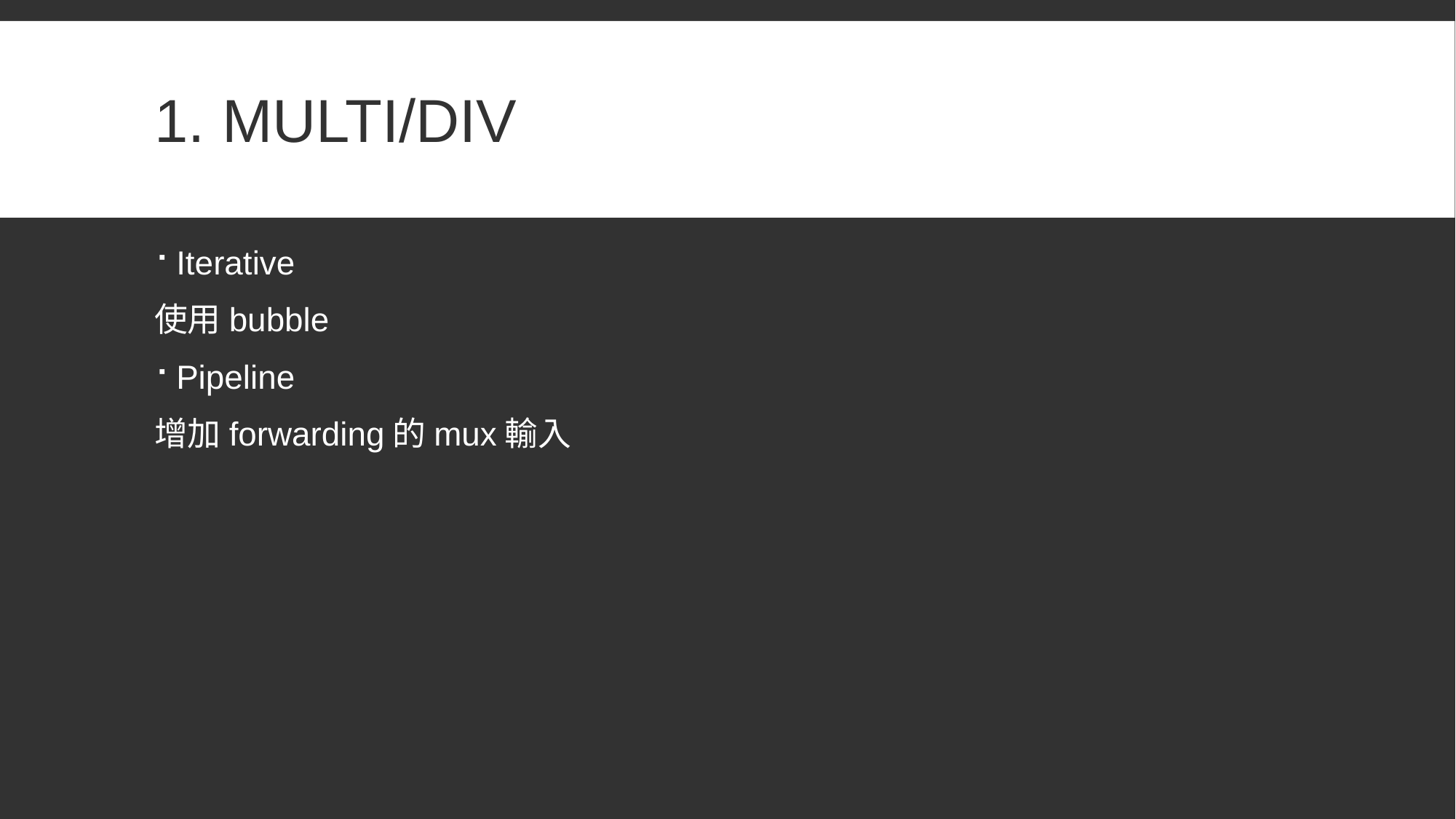

# 1. Multi/Div
Iterative
使用bubble
Pipeline
增加forwarding的mux輸入